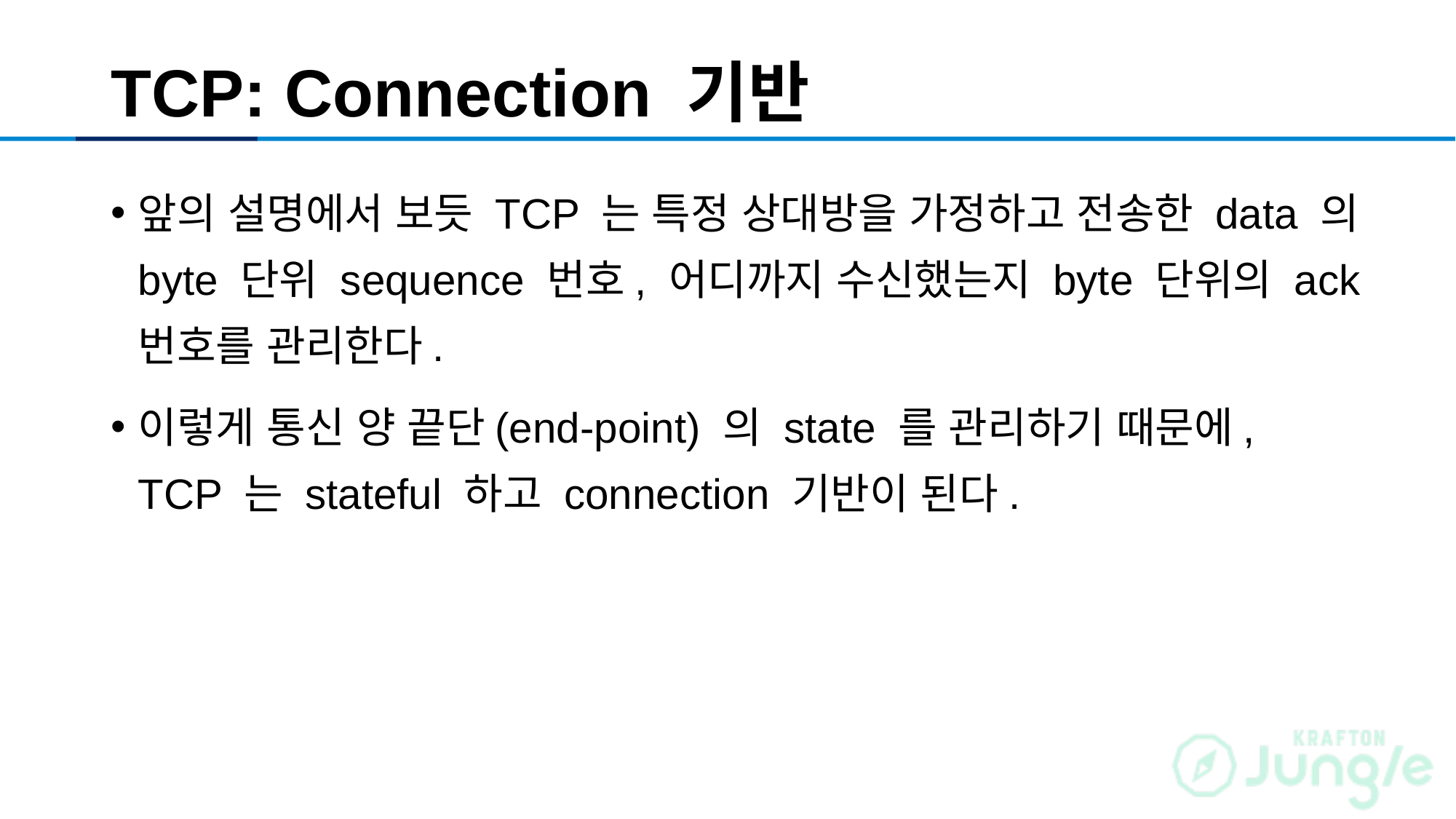

# TCP: Connection 기반
앞의 설명에서 보듯 TCP 는 특정 상대방을 가정하고 전송한 data 의 byte 단위 sequence 번호, 어디까지 수신했는지 byte 단위의 ack 번호를 관리한다.
이렇게 통신 양 끝단(end-point) 의 state 를 관리하기 때문에,
TCP 는 stateful 하고 connection 기반이 된다.